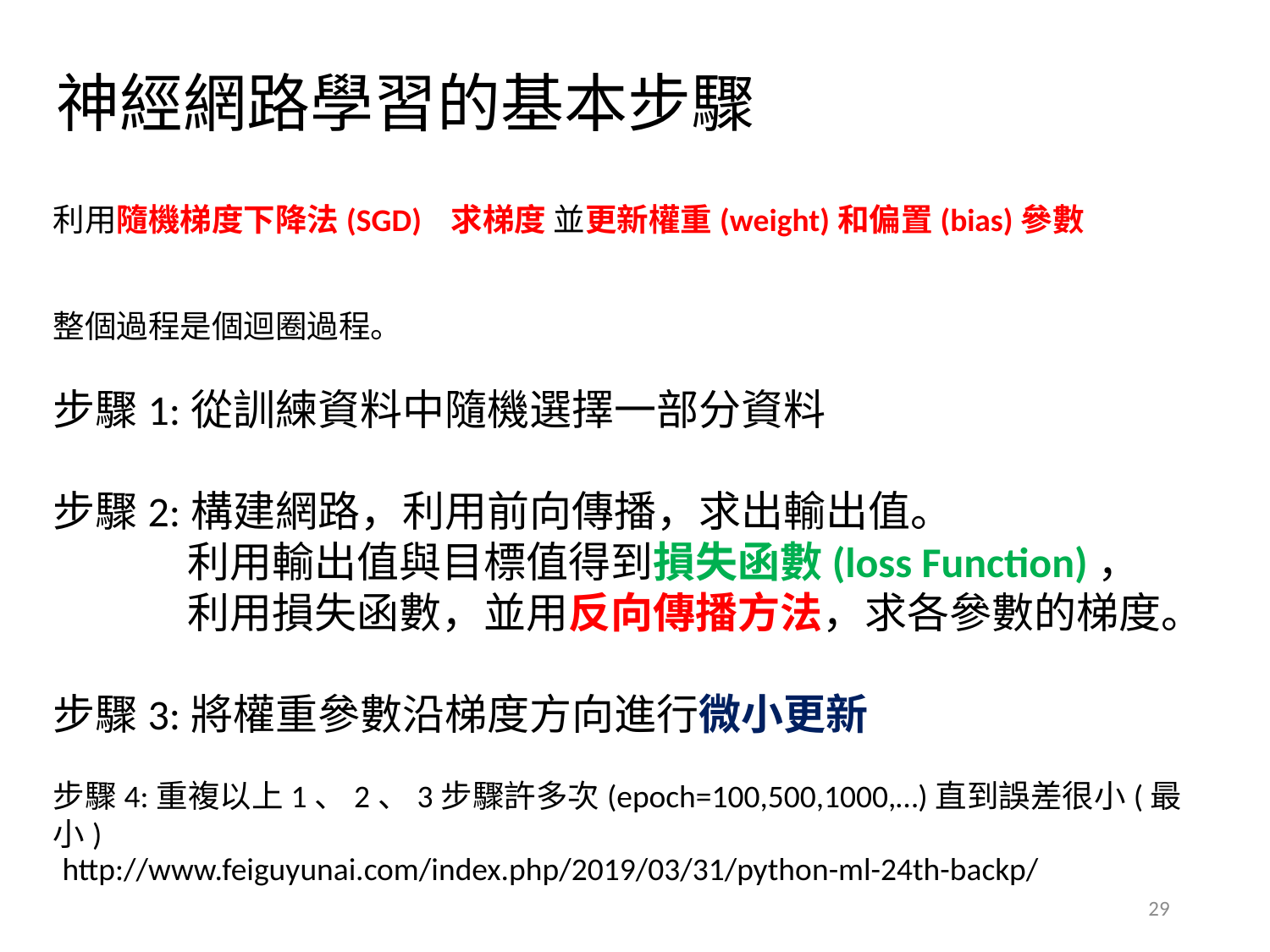

神經網路學習的基本步驟
利用隨機梯度下降法(SGD)   求梯度 並更新權重(weight)和偏置(bias)參數
整個過程是個迴圈過程。

步驟1:從訓練資料中隨機選擇一部分資料

步驟2:構建網路，利用前向傳播，求出輸出值。
             利用輸出值與目標值得到損失函數(loss Function)，
             利用損失函數，並用反向傳播方法，求各參數的梯度。

步驟3:將權重參數沿梯度方向進行微小更新

步驟4:重複以上1、2、3步驟許多次(epoch=100,500,1000,…)直到誤差很小(最小)
http://www.feiguyunai.com/index.php/2019/03/31/python-ml-24th-backp/
29